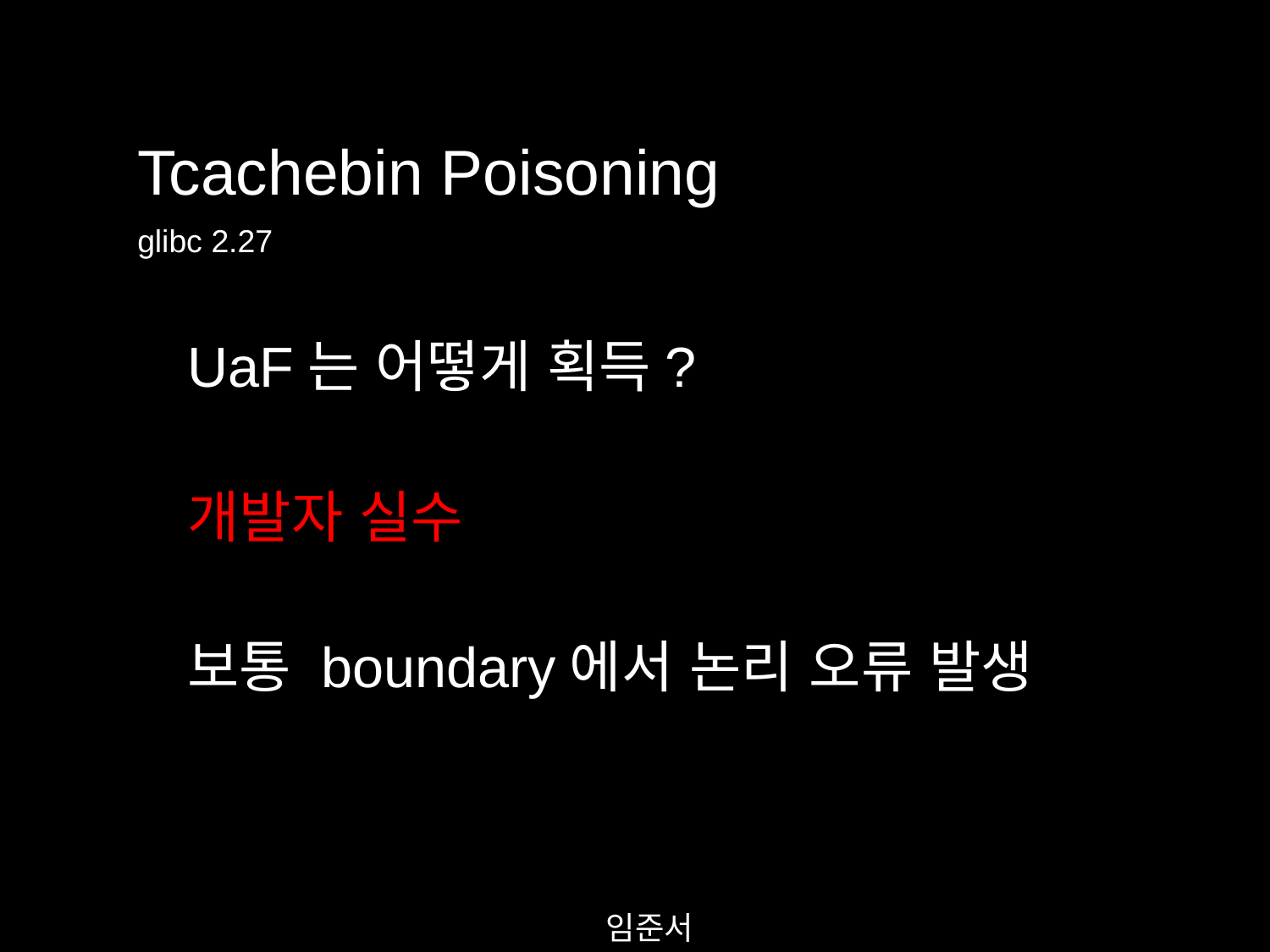

Tcachebin Poisoning
glibc 2.27
UaF는 어떻게 획득?
개발자 실수
보통 boundary에서 논리 오류 발생

임준서